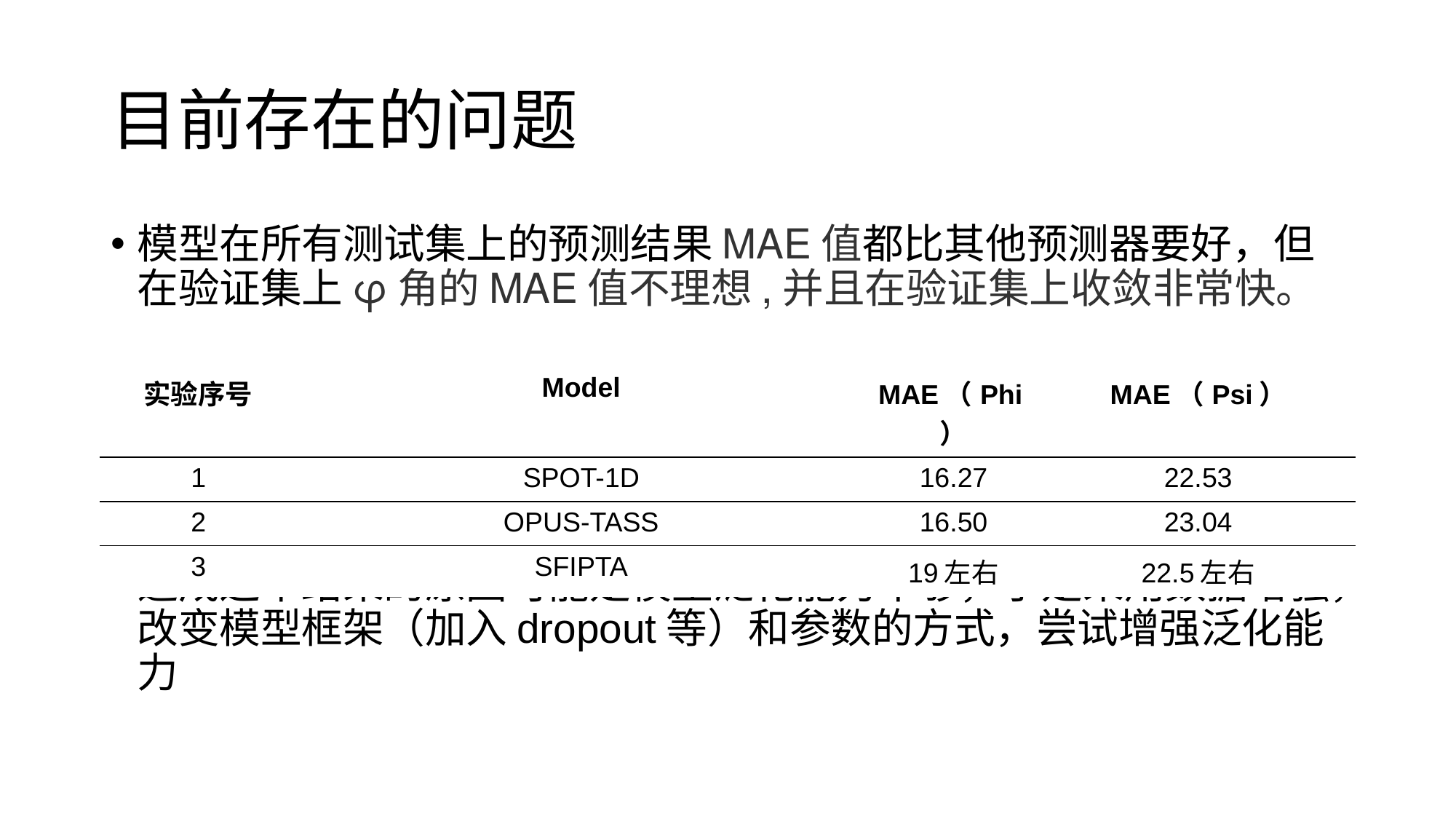

# 目前存在的问题
模型在所有测试集上的预测结果MAE值都比其他预测器要好，但在验证集上φ角的MAE值不理想,并且在验证集上收敛非常快。

造成这个结果的原因可能是模型泛化能力不够，于是采用数据增强，改变模型框架（加入dropout等）和参数的方式，尝试增强泛化能力
| 实验序号 | Model | MAE（Phi） | MAE（Psi） |
| --- | --- | --- | --- |
| 1 | SPOT-1D | 16.27 | 22.53 |
| 2 | OPUS-TASS | 16.50 | 23.04 |
| 3 | SFIPTA | 19左右 | 22.5左右 |